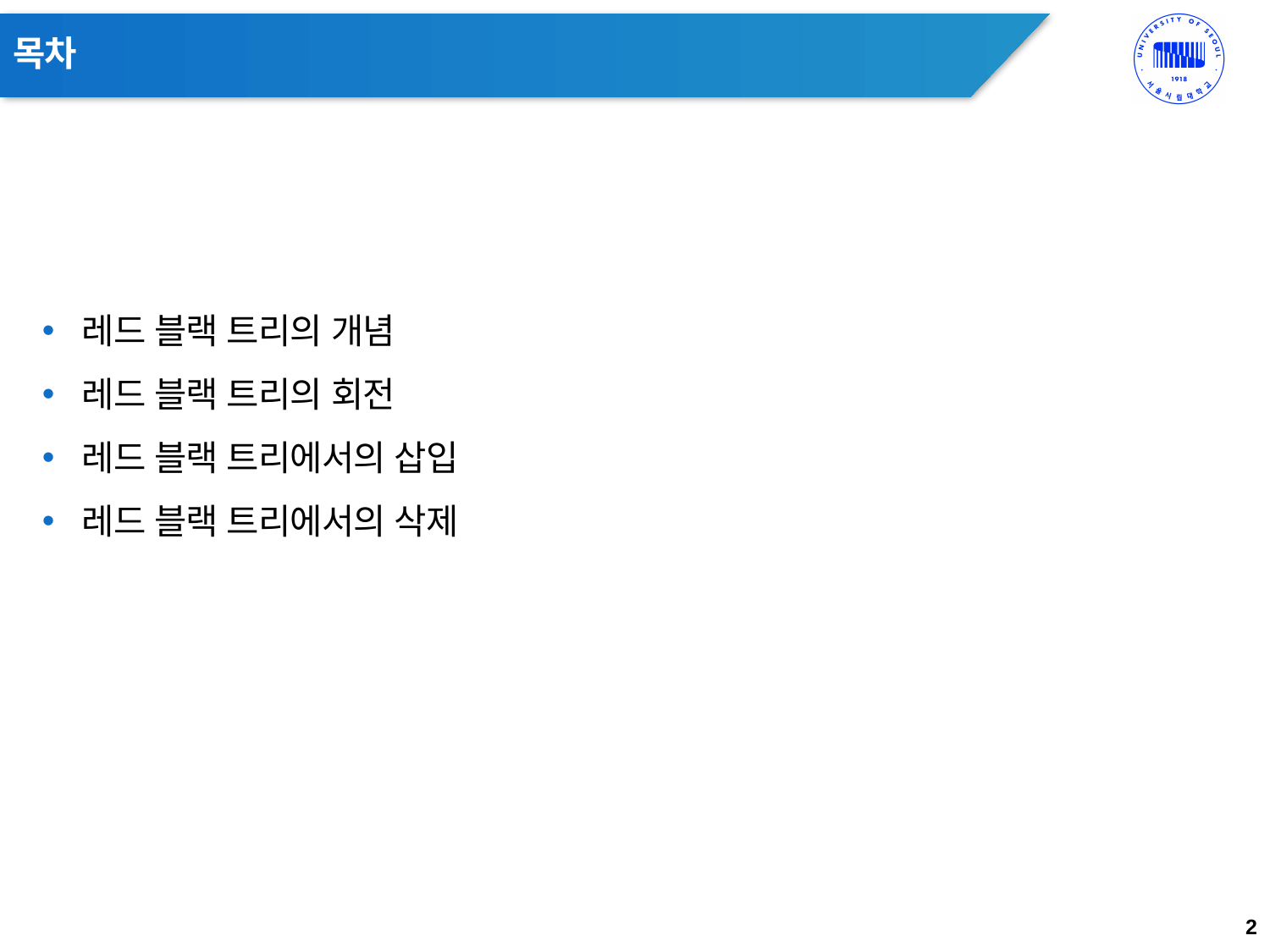

# 목차
레드 블랙 트리의 개념
레드 블랙 트리의 회전
레드 블랙 트리에서의 삽입
레드 블랙 트리에서의 삭제
2